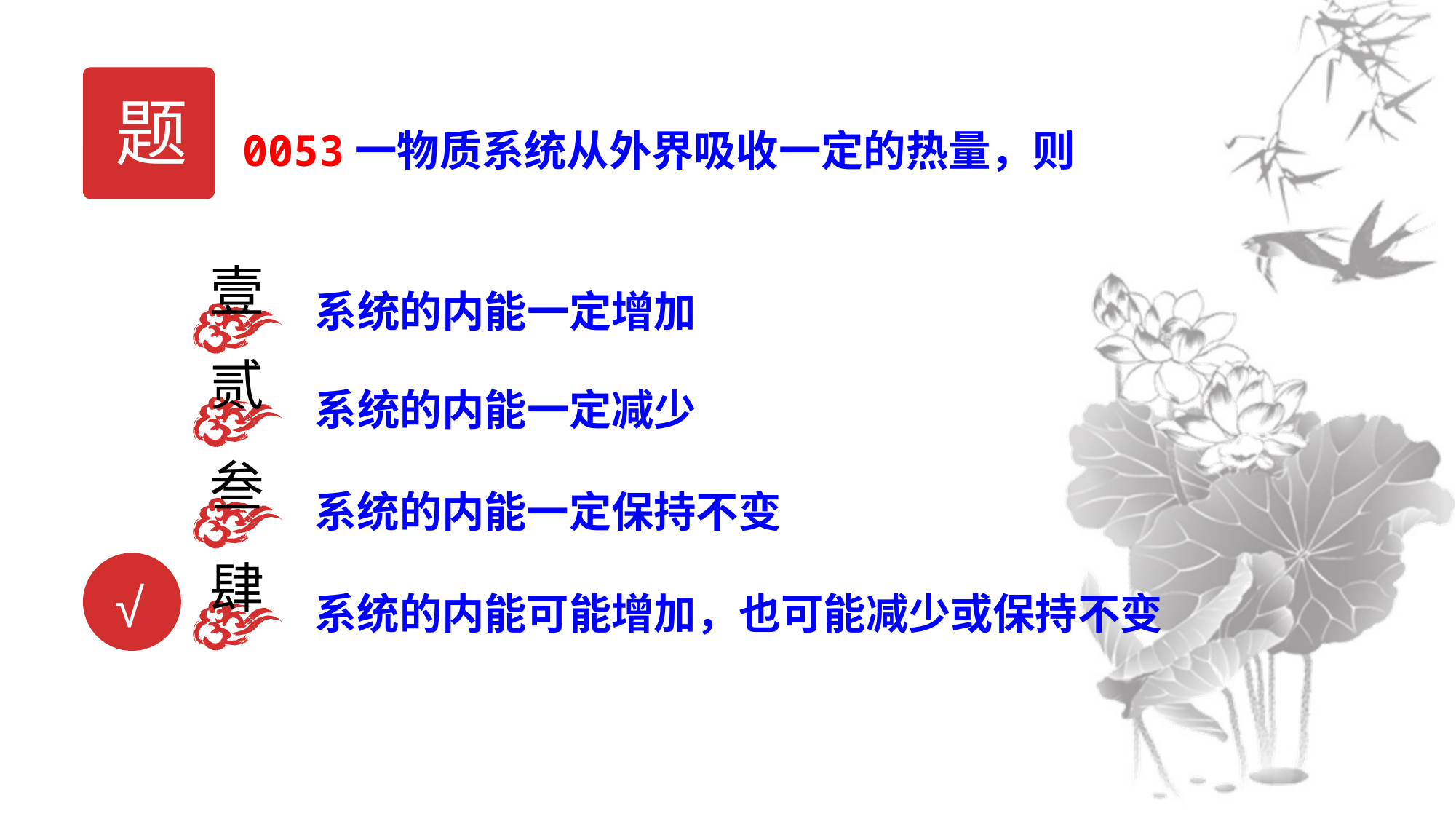

题
0053一物质系统从外界吸收一定的热量，则
壹

系统的内能一定增加
贰

系统的内能一定减少
叁

系统的内能一定保持不变
肆

系统的内能可能增加，也可能减少或保持不变

√